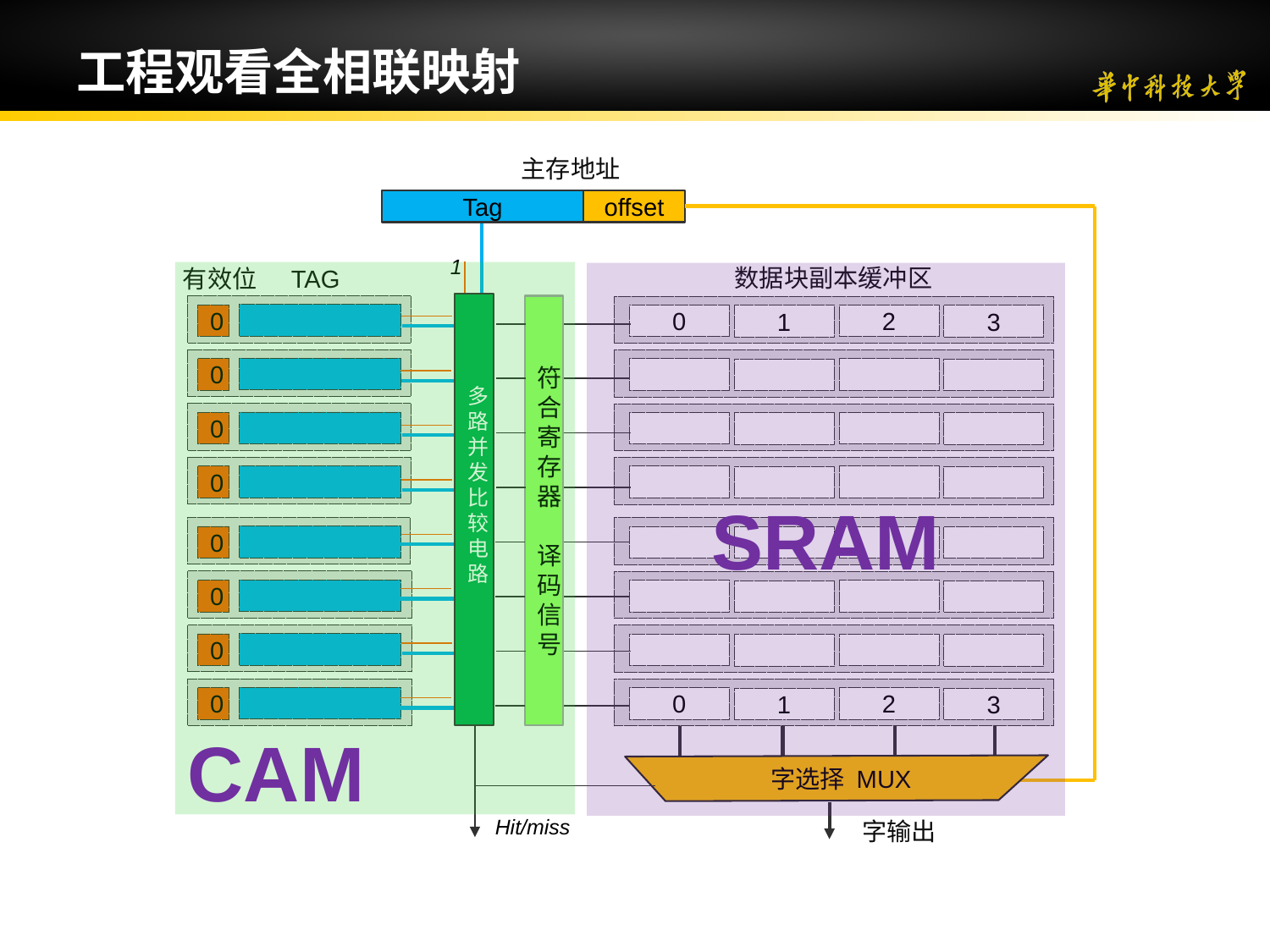

# 工程观看全相联映射
主存地址
Tag
offset
1
数据块副本缓冲区

CAM
TAG
有效位
SRAM
多路并发比较电路

符合寄存器

译码信号

0
2
1
3

0

0

0

0

0

0

0

0
2
1
3

0
多路选择器
字选择 MUX
Hit/miss
字输出